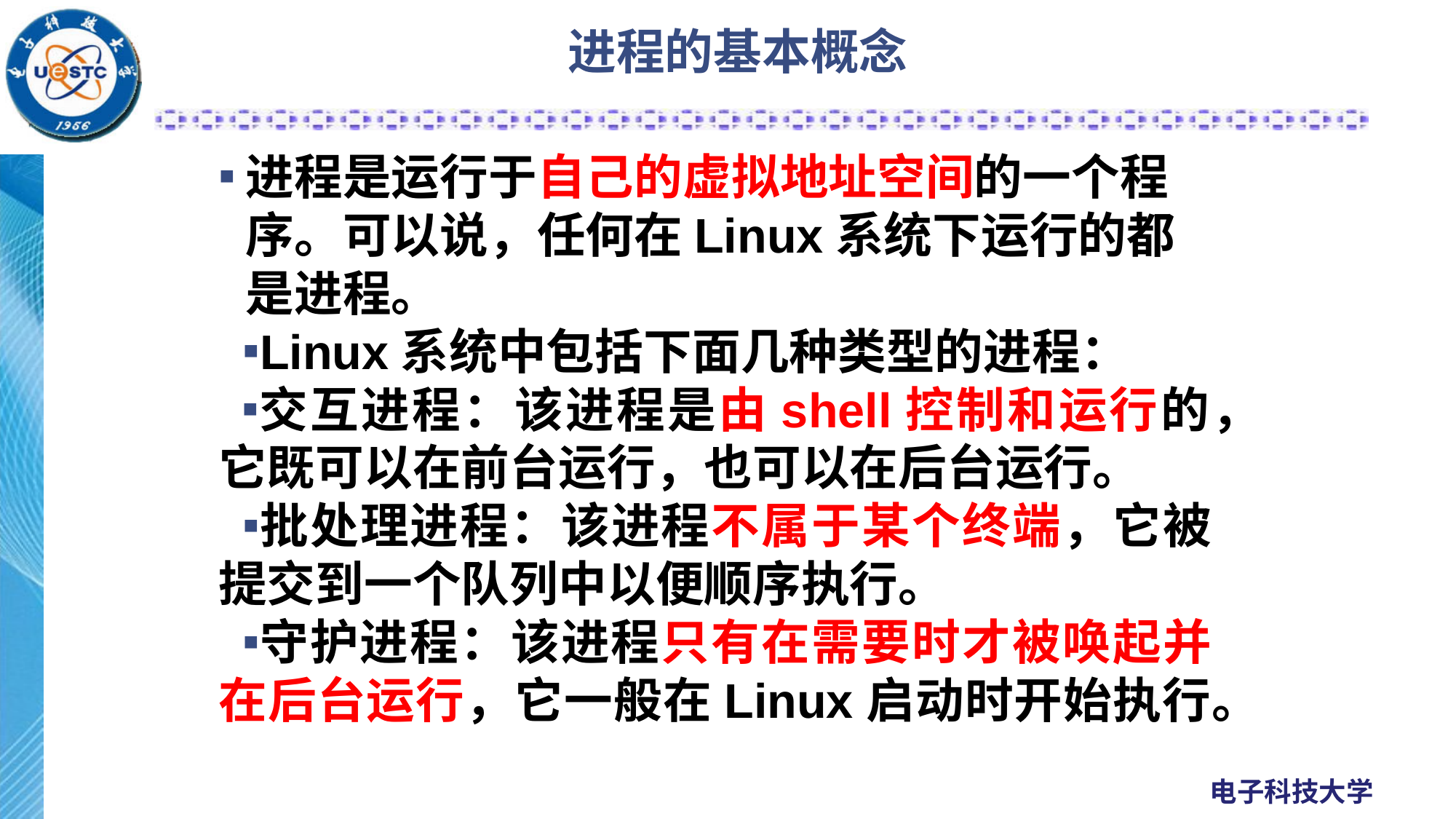

# 进程的基本概念
进程是运行于自己的虚拟地址空间的一个程序。可以说，任何在Linux系统下运行的都是进程。
Linux系统中包括下面几种类型的进程：
交互进程：该进程是由shell控制和运行的，它既可以在前台运行，也可以在后台运行。
批处理进程：该进程不属于某个终端，它被提交到一个队列中以便顺序执行。
守护进程：该进程只有在需要时才被唤起并在后台运行，它一般在Linux启动时开始执行。